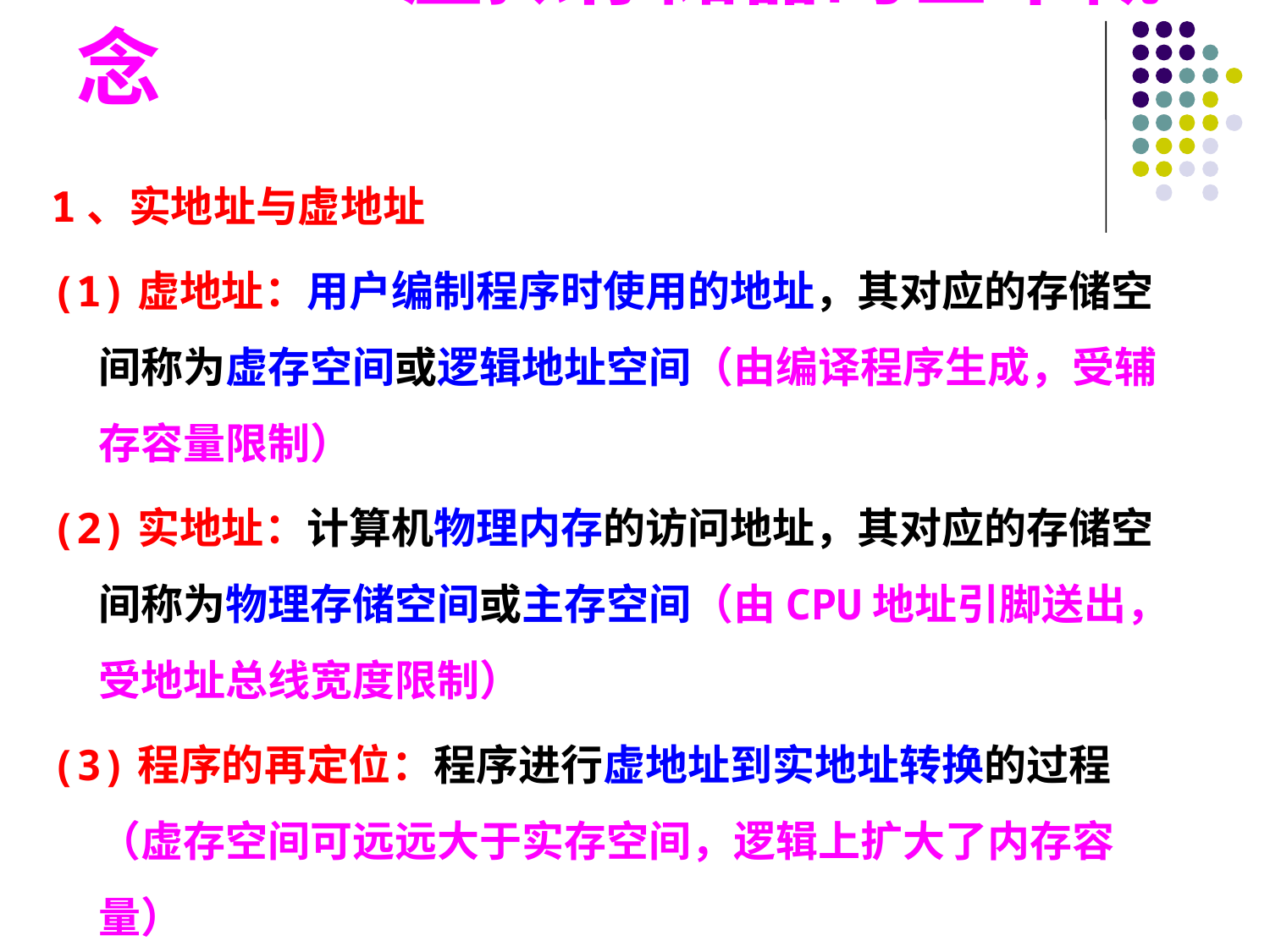

3.7.1 虚拟存储器的基本概念
1、实地址与虚地址
(1)虚地址：用户编制程序时使用的地址，其对应的存储空间称为虚存空间或逻辑地址空间（由编译程序生成，受辅存容量限制）
(2)实地址：计算机物理内存的访问地址，其对应的存储空间称为物理存储空间或主存空间（由CPU地址引脚送出，受地址总线宽度限制）
(3)程序的再定位：程序进行虚地址到实地址转换的过程（虚存空间可远远大于实存空间，逻辑上扩大了内存容量）
# 89